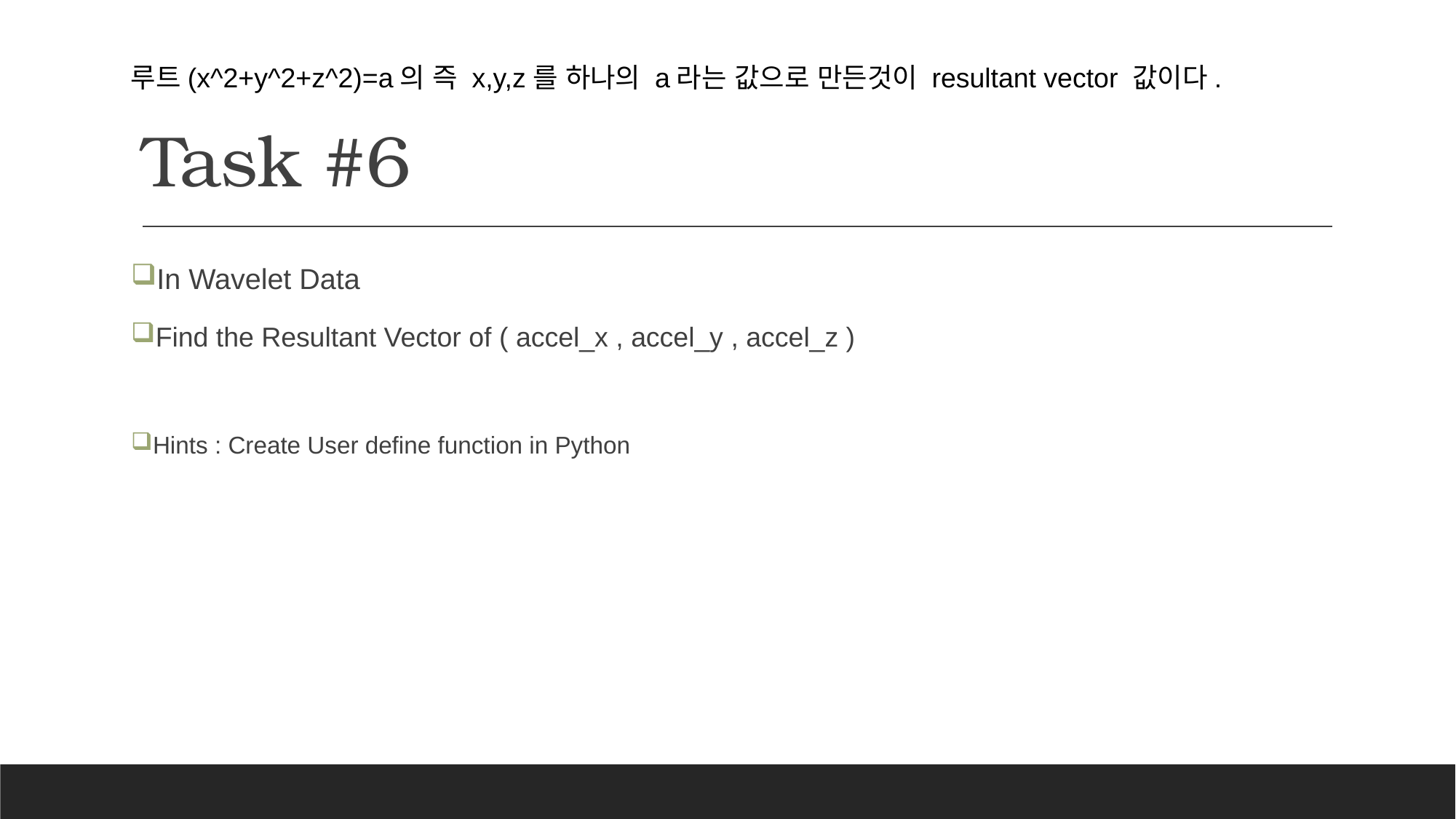

# Task #6
루트(x^2+y^2+z^2)=a의 즉 x,y,z를 하나의 a라는 값으로 만든것이 resultant vector 값이다.
In Wavelet Data
Find the Resultant Vector of ( accel_x , accel_y , accel_z )

Hints : Create User define function in Python